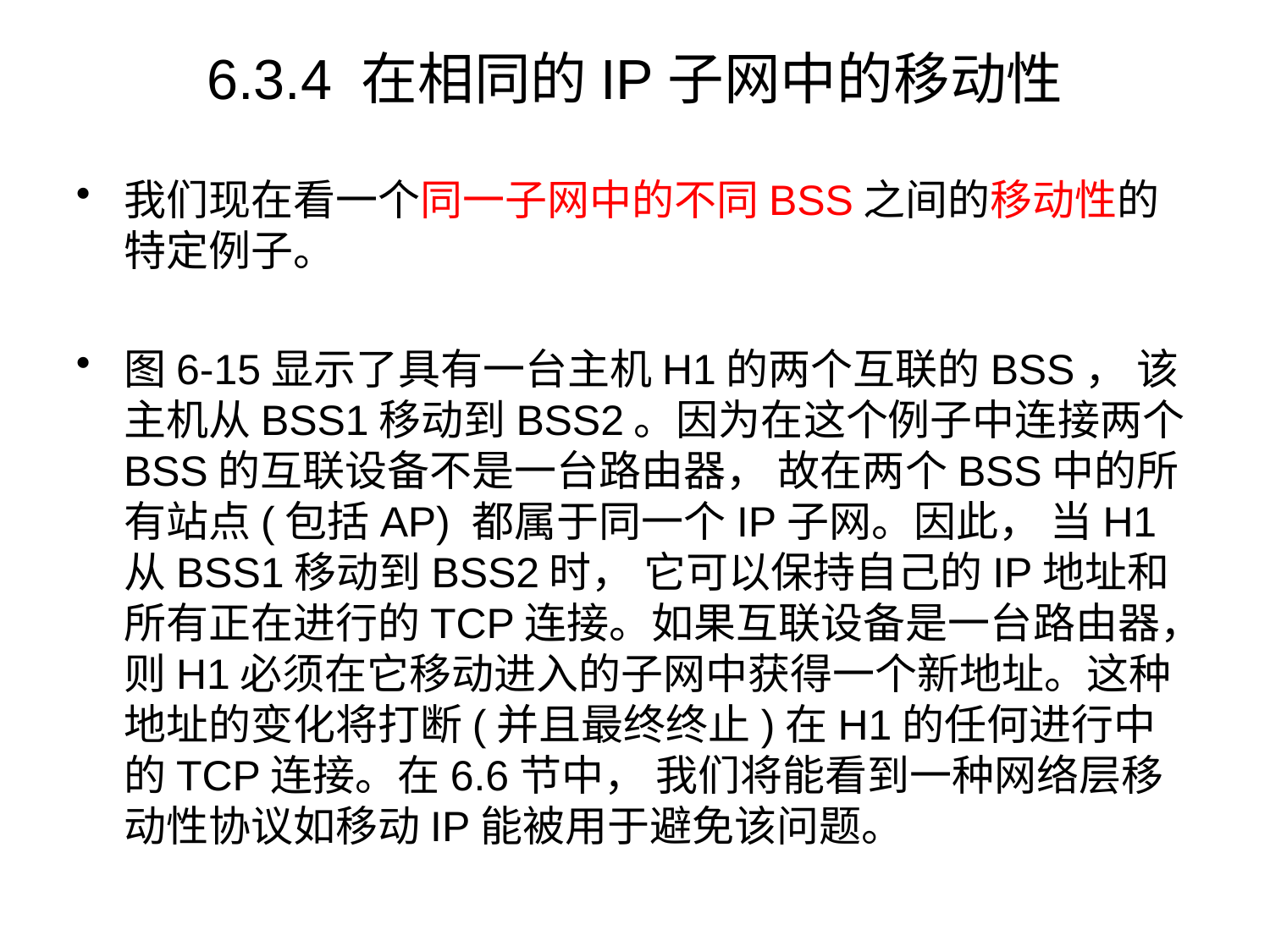

# 6.3.4 在相同的IP子网中的移动性
我们现在看一个同一子网中的不同BSS之间的移动性的特定例子。

图6-15显示了具有一台主机H1的两个互联的BSS， 该主机从BSS1移动到BSS2。因为在这个例子中连接两个BSS的互联设备不是一台路由器， 故在两个BSS中的所有站点(包括AP) 都属于同一个IP子网。因此， 当H1从BSS1移动到BSS2时， 它可以保持自己的IP地址和所有正在进行的TCP连接。如果互联设备是一台路由器，则H1必须在它移动进入的子网中获得一个新地址。这种地址的变化将打断(并且最终终止)在H1的任何进行中的TCP连接。在6.6节中， 我们将能看到一种网络层移动性协议如移动IP能被用于避免该问题。